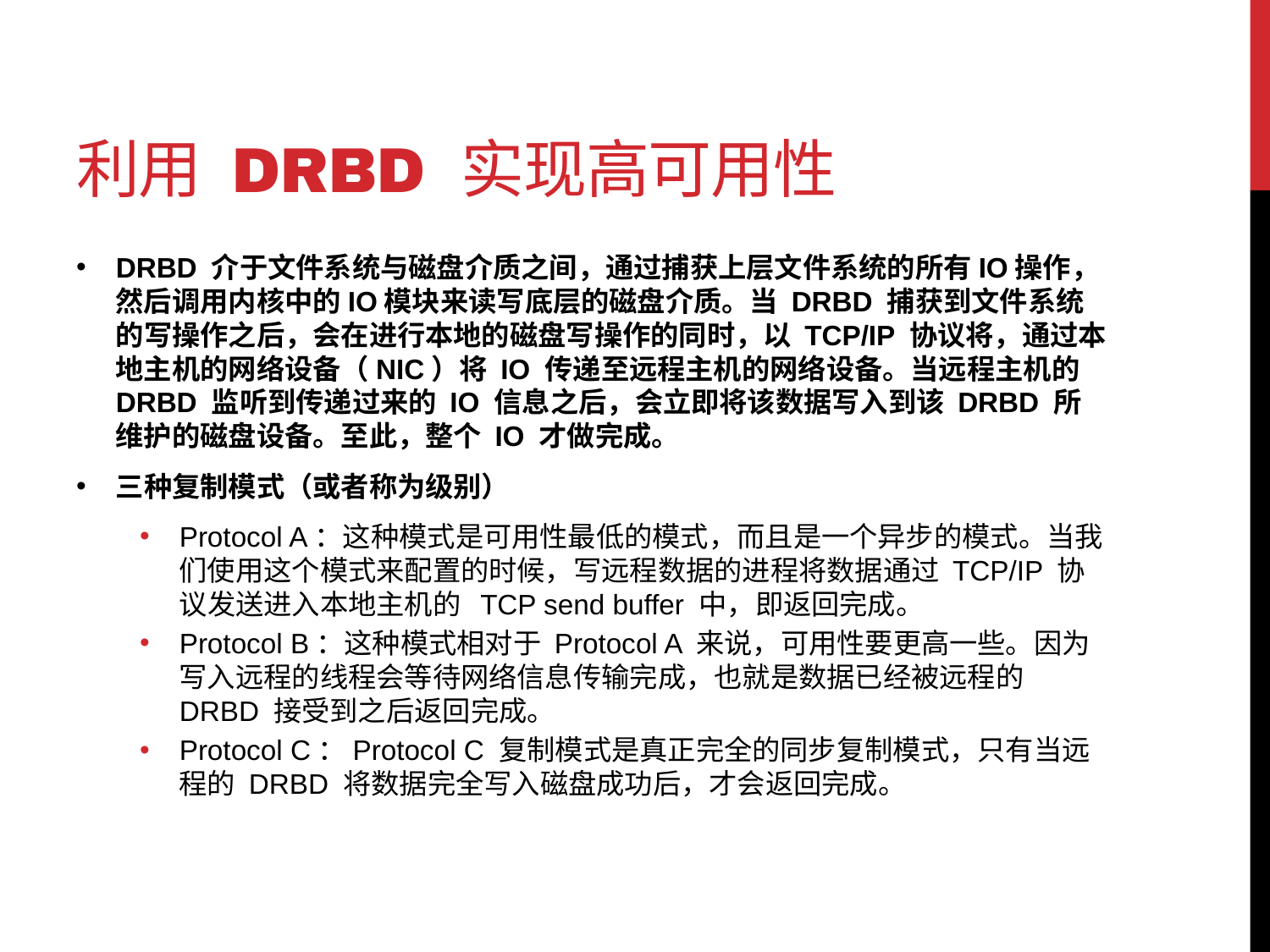

# 利用 DRBD 实现高可用性
DRBD 介于文件系统与磁盘介质之间，通过捕获上层文件系统的所有IO操作，然后调用内核中的IO模块来读写底层的磁盘介质。当 DRBD 捕获到文件系统的写操作之后，会在进行本地的磁盘写操作的同时，以 TCP/IP 协议将，通过本地主机的网络设备（NIC）将 IO 传递至远程主机的网络设备。当远程主机的 DRBD 监听到传递过来的 IO 信息之后，会立即将该数据写入到该 DRBD 所维护的磁盘设备。至此，整个 IO 才做完成。
三种复制模式（或者称为级别）
Protocol A：这种模式是可用性最低的模式，而且是一个异步的模式。当我们使用这个模式来配置的时候，写远程数据的进程将数据通过 TCP/IP 协议发送进入本地主机的  TCP send buffer 中，即返回完成。
Protocol B：这种模式相对于 Protocol A 来说，可用性要更高一些。因为写入远程的线程会等待网络信息传输完成，也就是数据已经被远程的 DRBD 接受到之后返回完成。
Protocol C：Protocol C 复制模式是真正完全的同步复制模式，只有当远程的 DRBD 将数据完全写入磁盘成功后，才会返回完成。